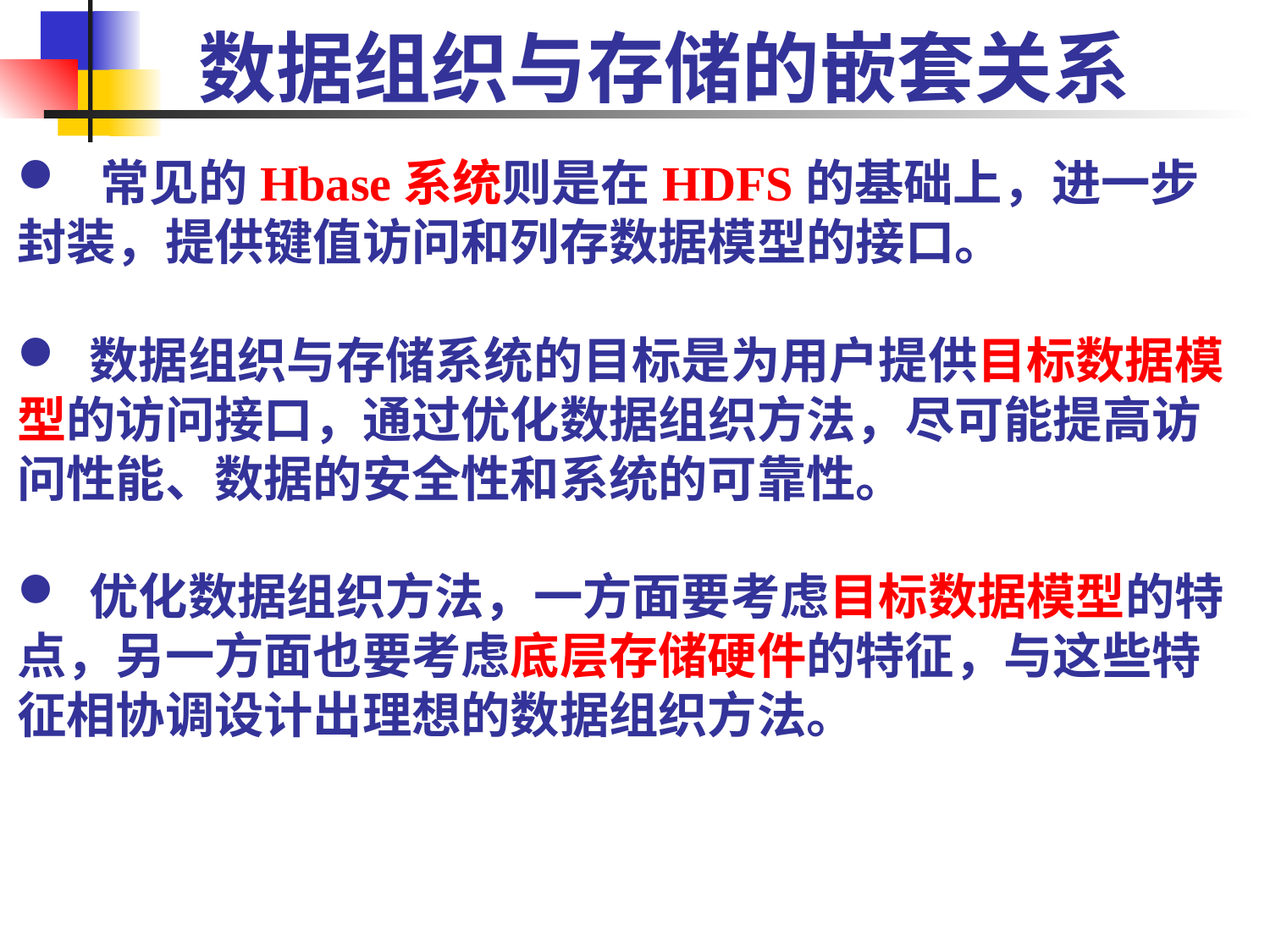

# 数据组织与存储的嵌套关系
  常见的Hbase系统则是在HDFS的基础上，进一步封装，提供键值访问和列存数据模型的接口。

 数据组织与存储系统的目标是为用户提供目标数据模型的访问接口，通过优化数据组织方法，尽可能提高访问性能、数据的安全性和系统的可靠性。

 优化数据组织方法，一方面要考虑目标数据模型的特点，另一方面也要考虑底层存储硬件的特征，与这些特征相协调设计出理想的数据组织方法。